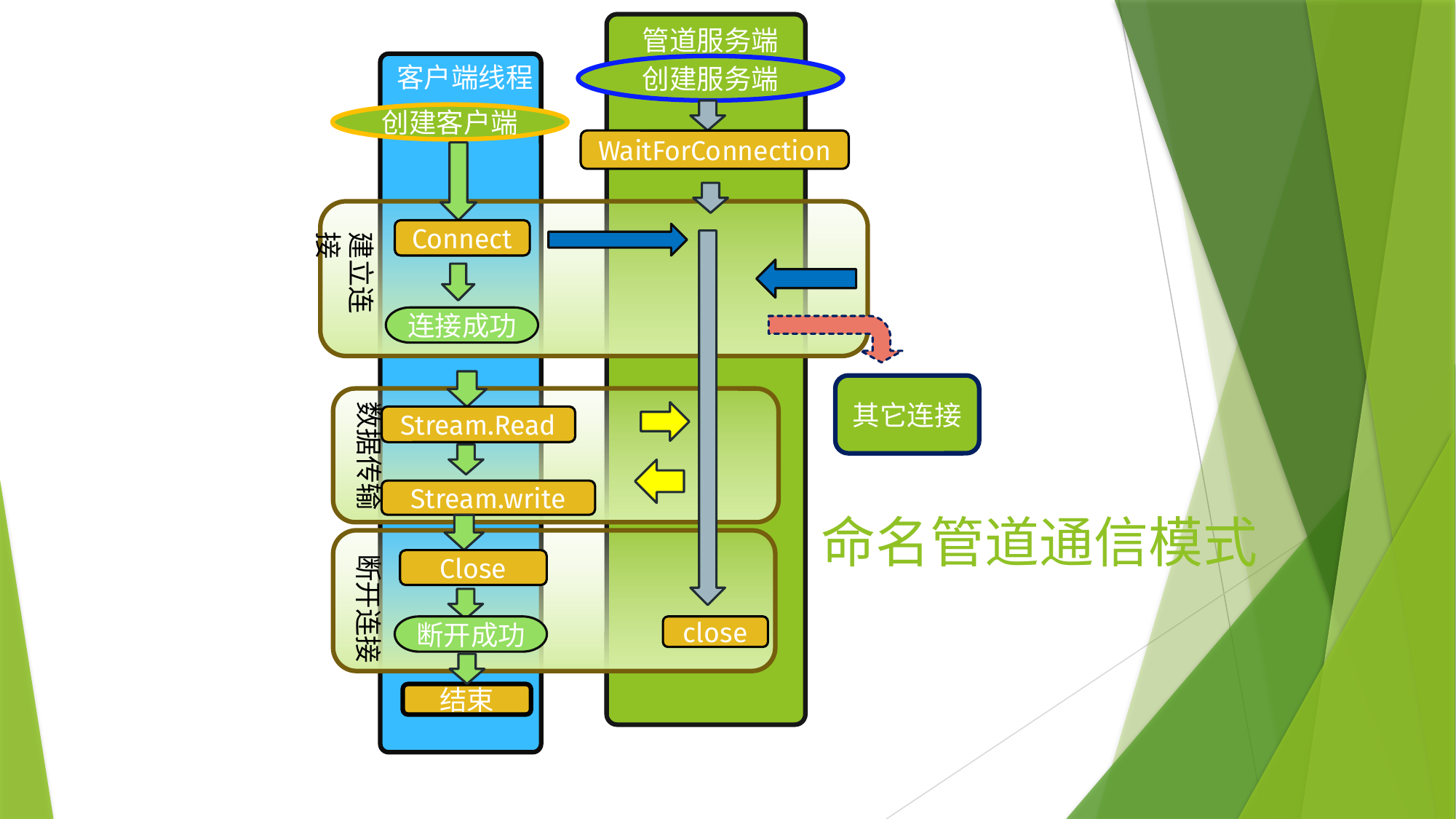

管道服务端

客户端线程
创建服务端

创建客户端
WaitForConnection

Connect
建立连接

连接成功

其它连接

数据传输

Stream.Read

Stream.write
# 命名管道通信模式

断开连接
Close

断开成功
close

结束